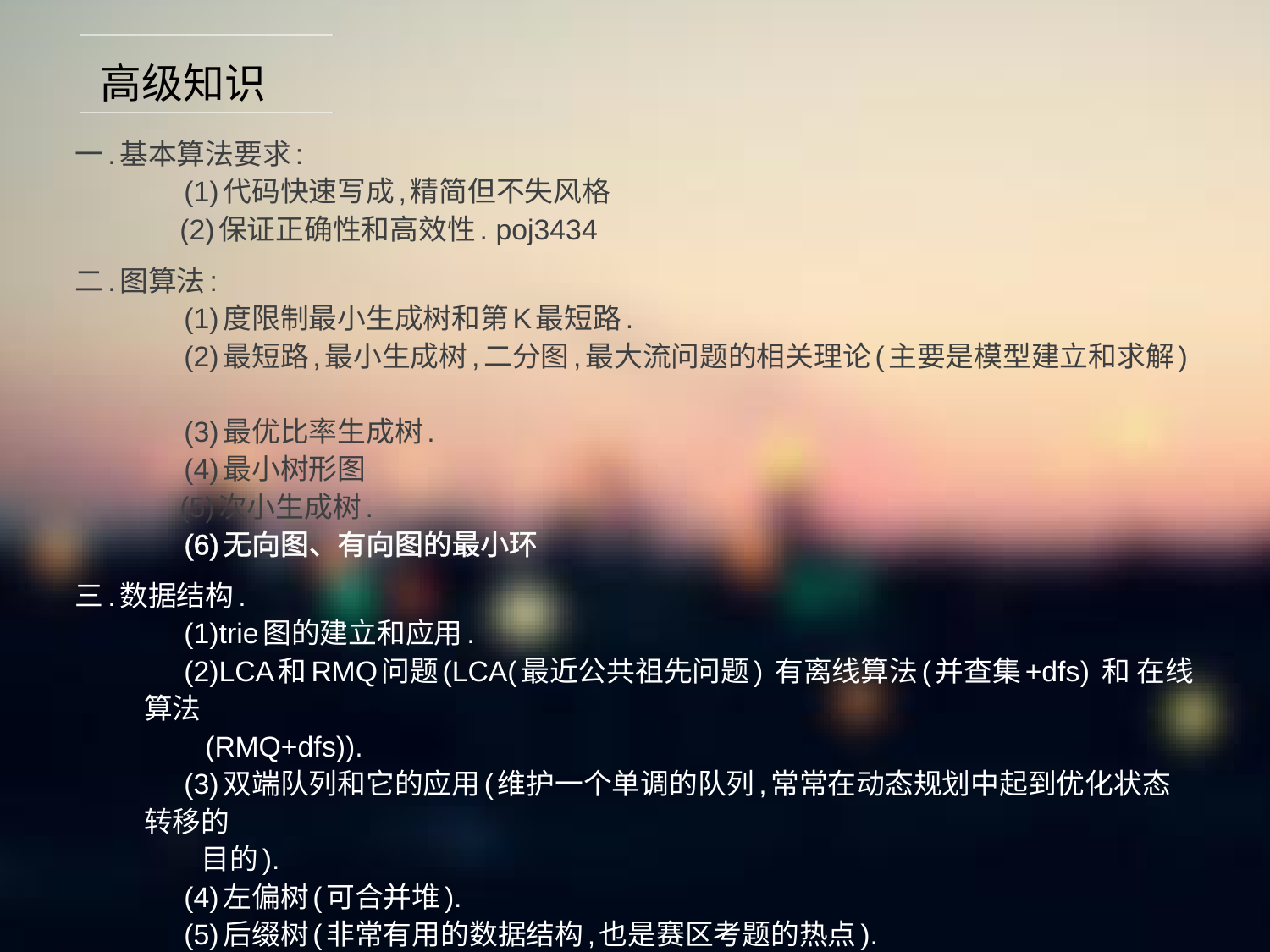

# 高级知识
一.基本算法要求:  
     (1)代码快速写成,精简但不失风格  
     (2)保证正确性和高效性. poj3434
二.图算法:
     (1)度限制最小生成树和第K最短路.
     (2)最短路,最小生成树,二分图,最大流问题的相关理论(主要是模型建立和求解)
     (3)最优比率生成树.
     (4)最小树形图
     (5)次小生成树.
     (6)无向图、有向图的最小环
三.数据结构.  
     (1)trie图的建立和应用.
     (2)LCA和RMQ问题(LCA(最近公共祖先问题) 有离线算法(并查集+dfs) 和 在线算法
         (RMQ+dfs)).
     (3)双端队列和它的应用(维护一个单调的队列,常常在动态规划中起到优化状态转移的
         目的).
     (4)左偏树(可合并堆).  
     (5)后缀树(非常有用的数据结构,也是赛区考题的热点).

22